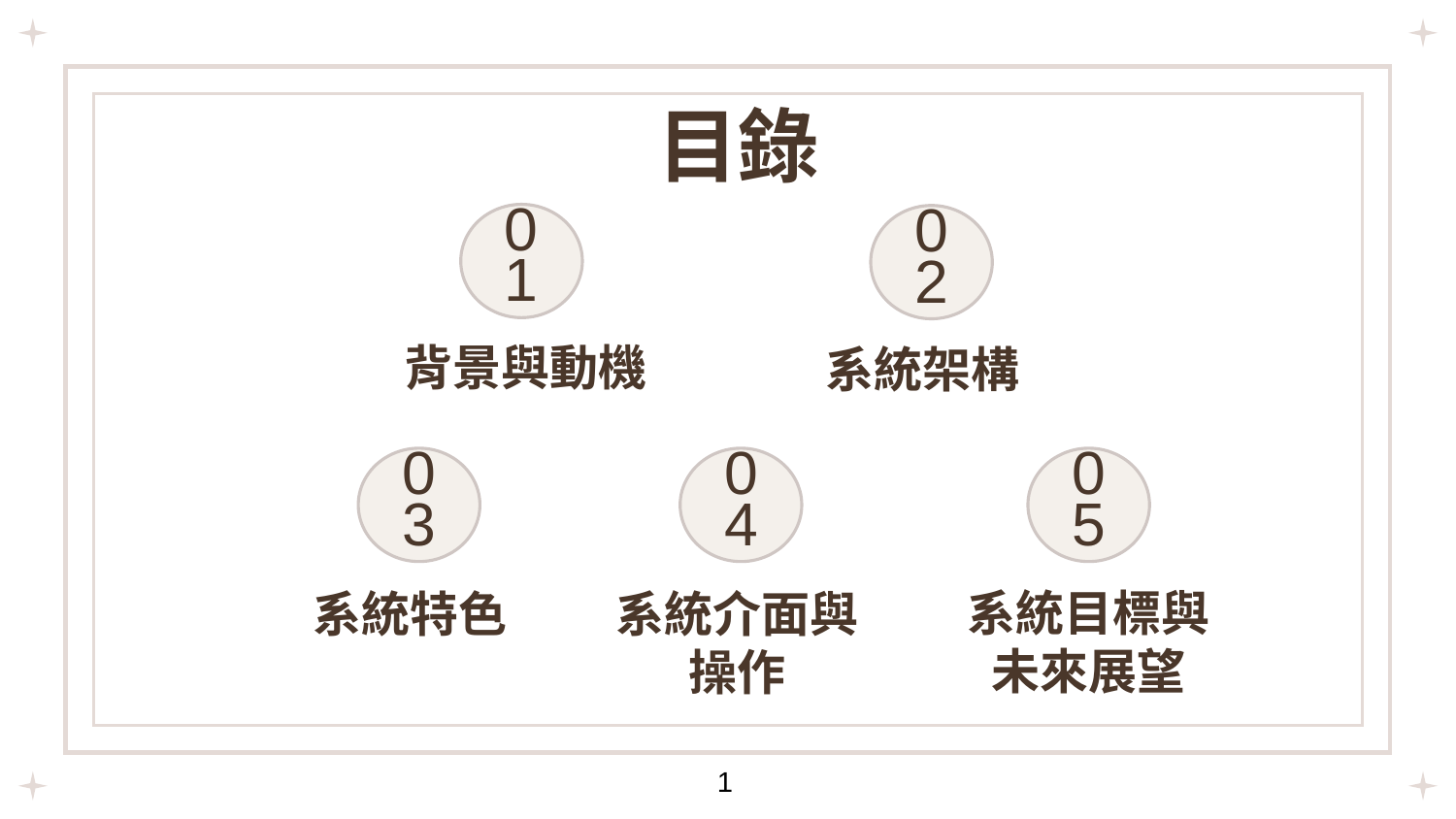

# 目錄

01

02
背景與動機
系統架構

04

05

03
系統目標與
未來展望
系統特色
系統介面與操作
1